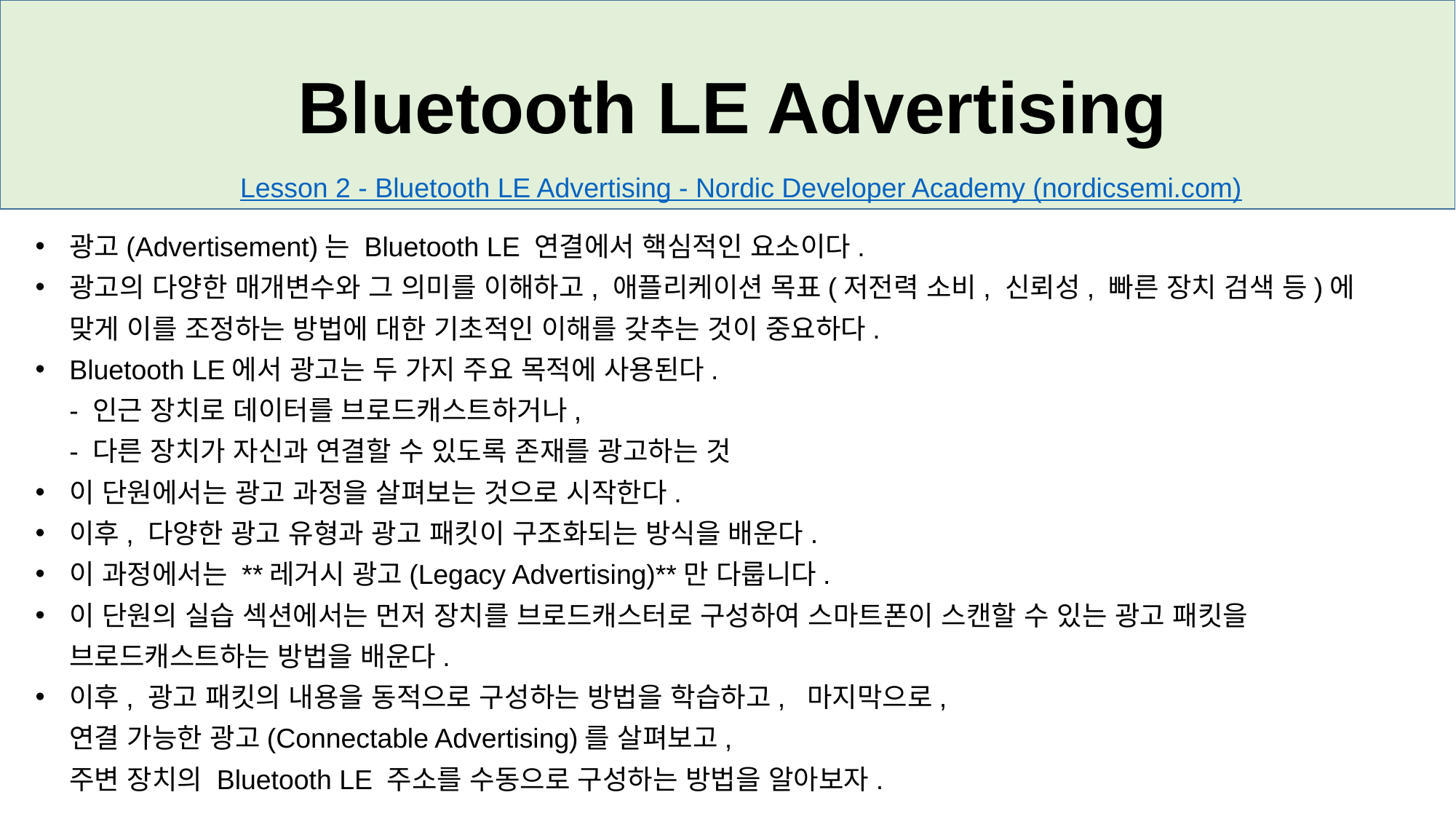

Bluetooth LE Advertising
Lesson 2 - Bluetooth LE Advertising - Nordic Developer Academy (nordicsemi.com)
광고(Advertisement)는 Bluetooth LE 연결에서 핵심적인 요소이다.
광고의 다양한 매개변수와 그 의미를 이해하고, 애플리케이션 목표(저전력 소비, 신뢰성, 빠른 장치 검색 등)에 맞게 이를 조정하는 방법에 대한 기초적인 이해를 갖추는 것이 중요하다.
Bluetooth LE에서 광고는 두 가지 주요 목적에 사용된다.
- 인근 장치로 데이터를 브로드캐스트하거나,
- 다른 장치가 자신과 연결할 수 있도록 존재를 광고하는 것
이 단원에서는 광고 과정을 살펴보는 것으로 시작한다.
이후, 다양한 광고 유형과 광고 패킷이 구조화되는 방식을 배운다.
이 과정에서는 **레거시 광고(Legacy Advertising)**만 다룹니다.
이 단원의 실습 섹션에서는 먼저 장치를 브로드캐스터로 구성하여 스마트폰이 스캔할 수 있는 광고 패킷을 브로드캐스트하는 방법을 배운다.
이후, 광고 패킷의 내용을 동적으로 구성하는 방법을 학습하고,  마지막으로,
연결 가능한 광고(Connectable Advertising)를 살펴보고,
주변 장치의 Bluetooth LE 주소를 수동으로 구성하는 방법을 알아보자.